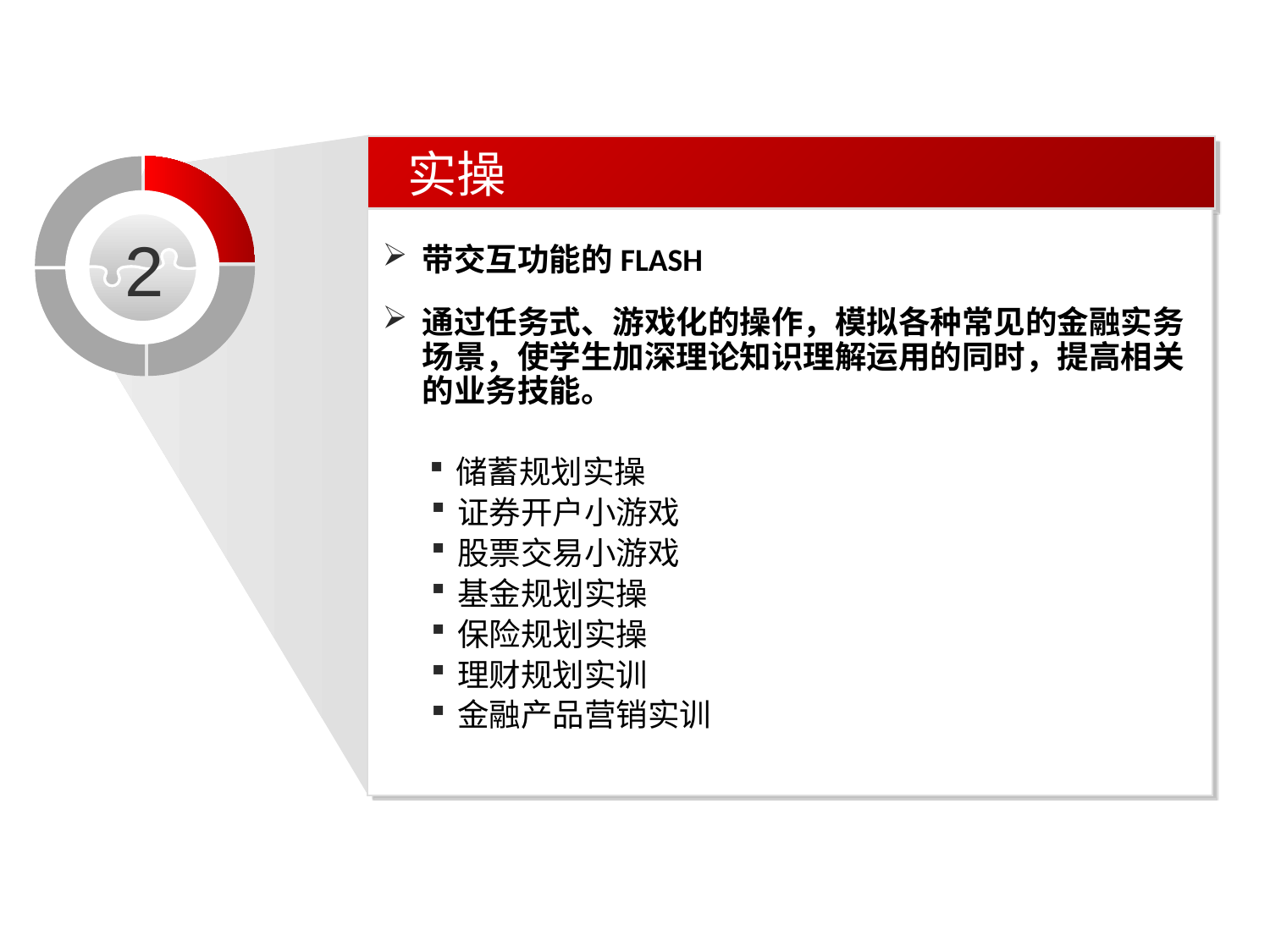

实操

带交互功能的FLASH

通过任务式、游戏化的操作，模拟各种常见的金融实务场景，使学生加深理论知识理解运用的同时，提高相关的业务技能。

储蓄规划实操
证券开户小游戏
股票交易小游戏
基金规划实操
保险规划实操
理财规划实训
金融产品营销实训

2